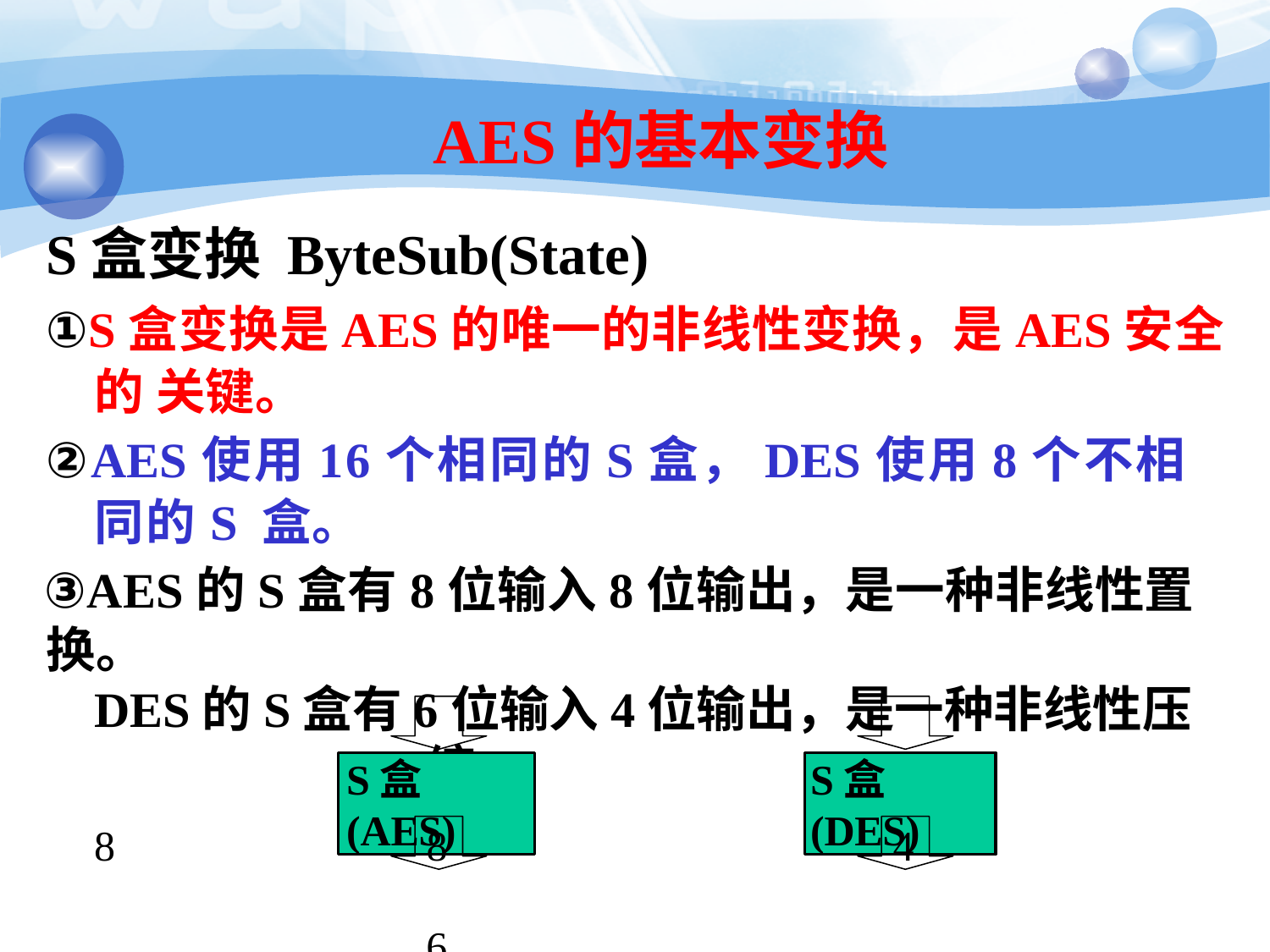

153
# AES的基本变换
S盒变换 ByteSub(State)
①S盒变换是AES的唯一的非线性变换，是AES安全的 关键。
②AES使用16个相同的S盒，DES使用8个不相同的S 盒。
③AES的S盒有8位输入8位输出，是一种非线性置换。
DES的S盒有6位输入4位输出，是一种非线性压缩。
8	6

S盒(AES)
S盒(DES)

8
4